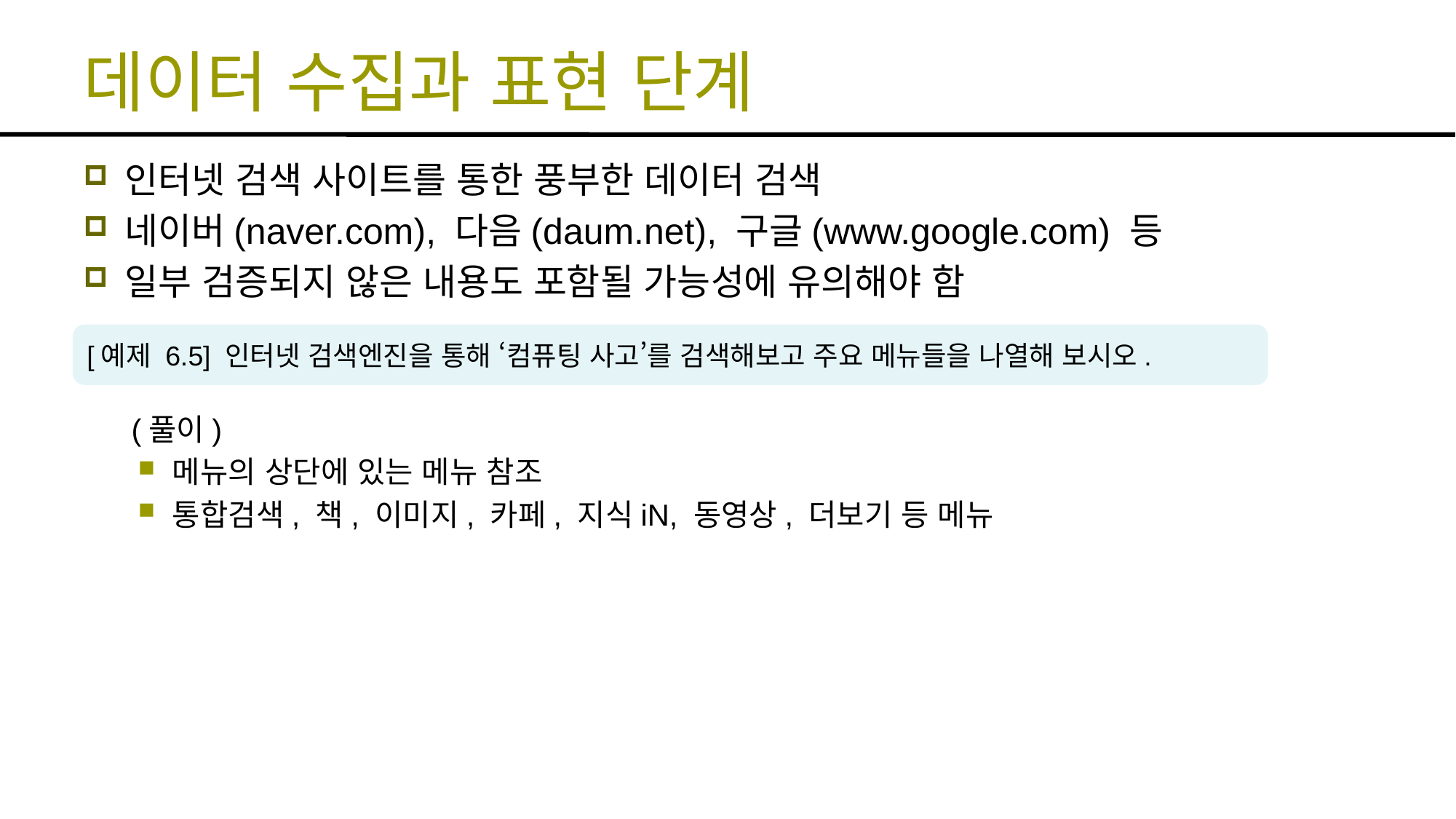

# 데이터 수집과 표현 단계
인터넷 검색 사이트를 통한 풍부한 데이터 검색
네이버(naver.com), 다음(daum.net), 구글(www.google.com) 등
일부 검증되지 않은 내용도 포함될 가능성에 유의해야 함

(풀이)
메뉴의 상단에 있는 메뉴 참조
통합검색, 책, 이미지, 카페, 지식iN, 동영상, 더보기 등 메뉴

[예제 6.5] 인터넷 검색엔진을 통해 ‘컴퓨팅 사고’를 검색해보고 주요 메뉴들을 나열해 보시오.